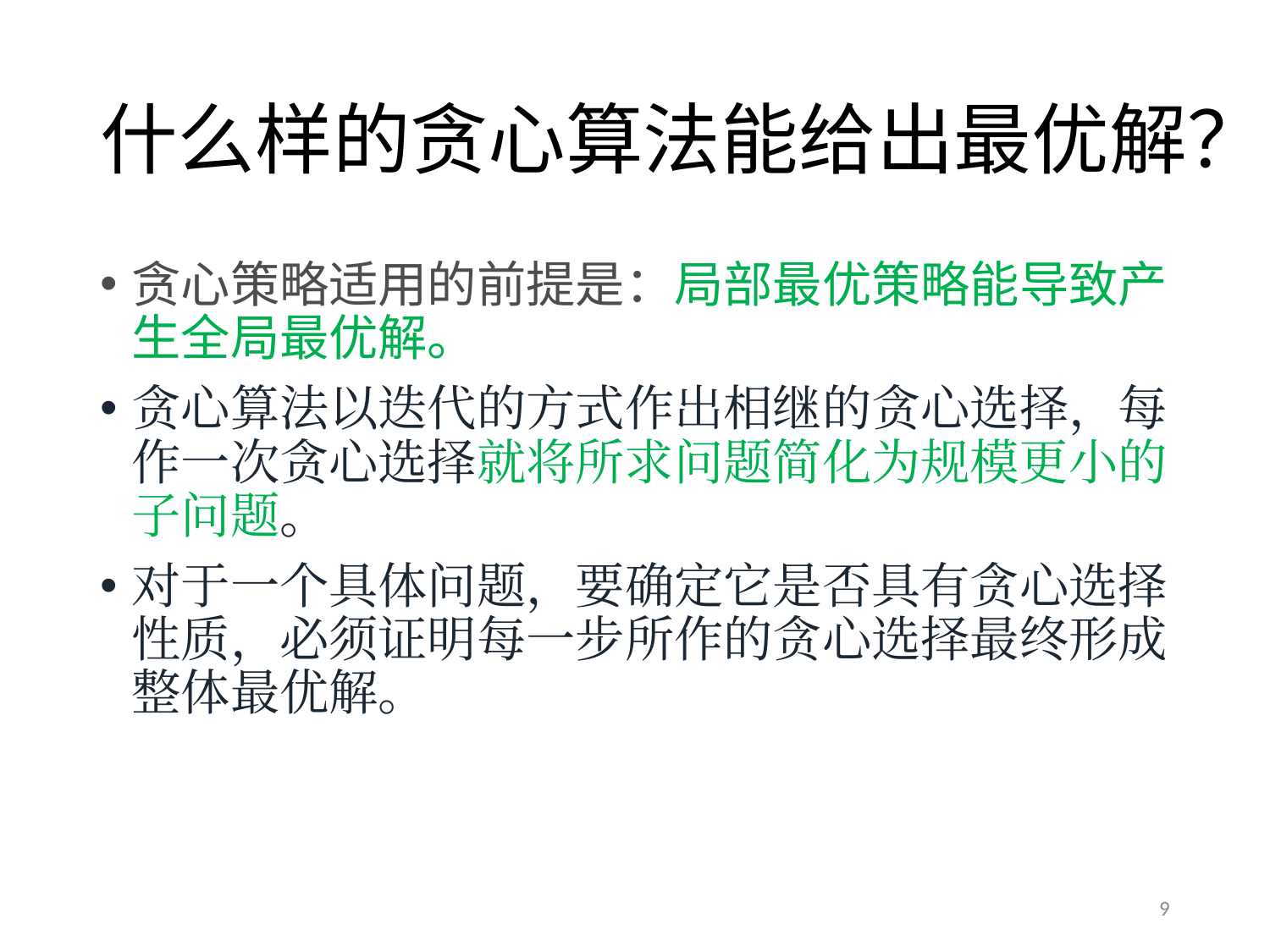

# 什么样的贪心算法能给出最优解？
贪心策略适用的前提是：局部最优策略能导致产生全局最优解。
贪心算法以迭代的方式作出相继的贪心选择，每作一次贪心选择就将所求问题简化为规模更小的子问题。
对于一个具体问题，要确定它是否具有贪心选择性质，必须证明每一步所作的贪心选择最终形成整体最优解。
9